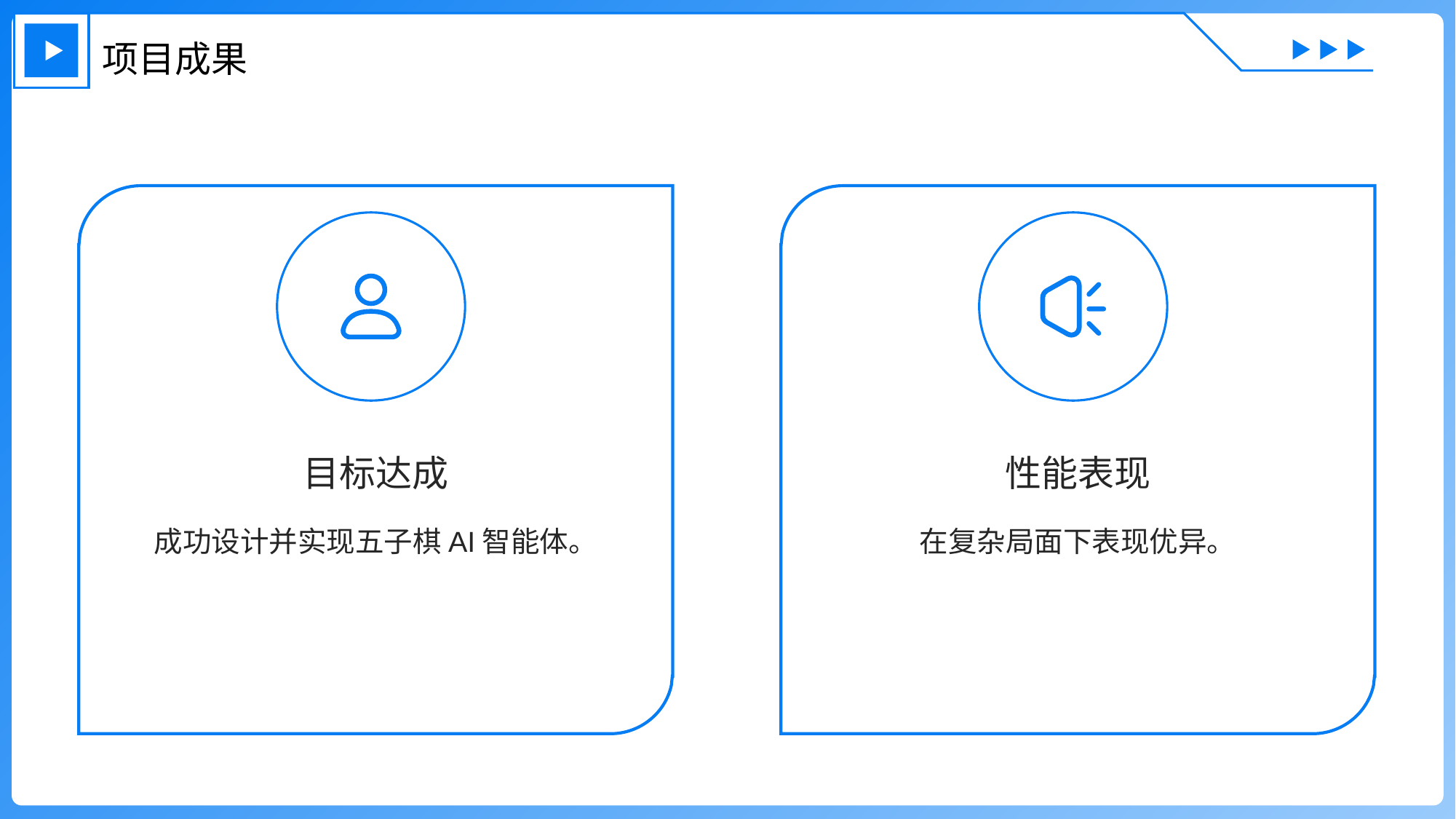

项目成果

目标达成
性能表现
成功设计并实现五子棋AI智能体。
在复杂局面下表现优异。